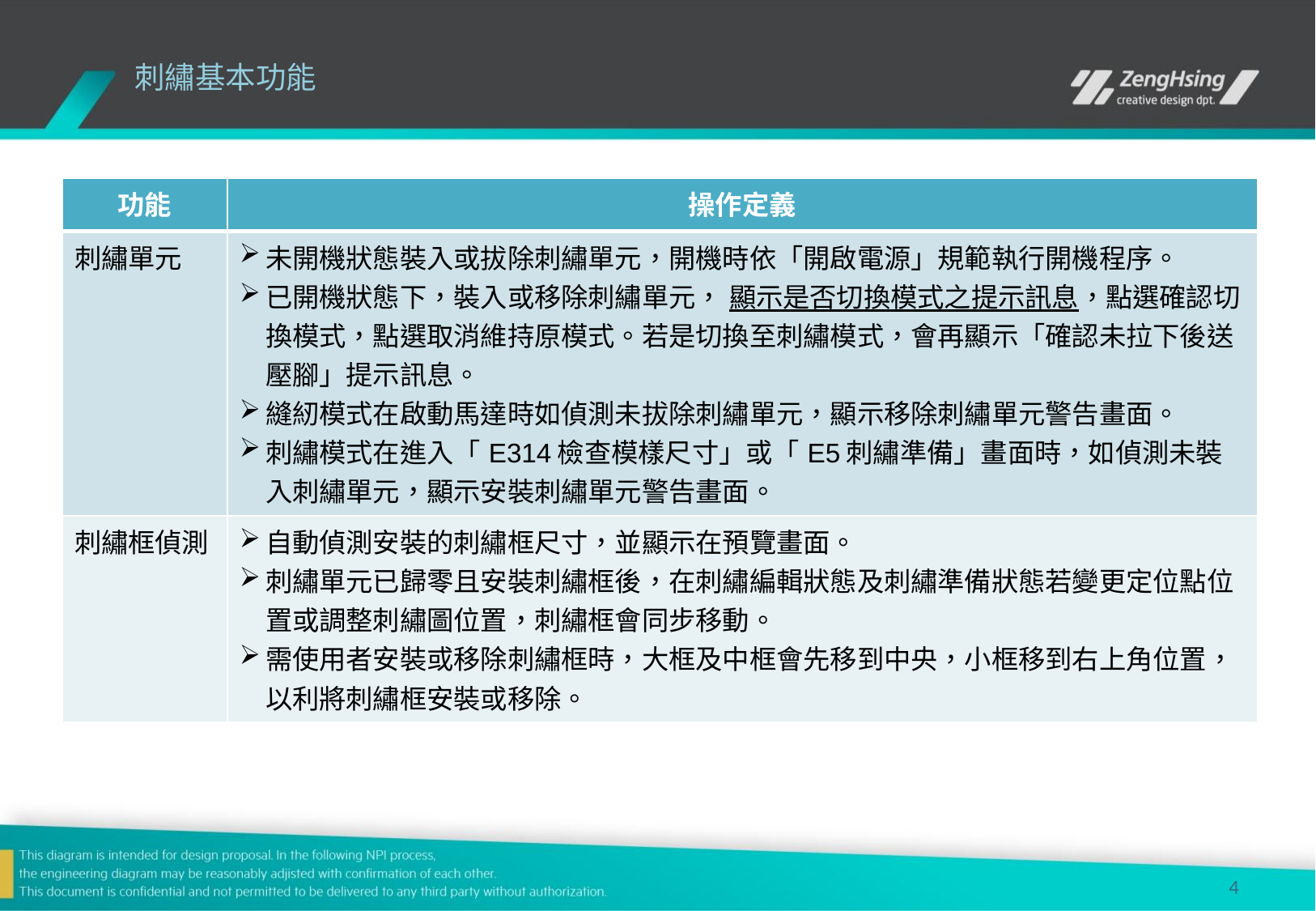

# 刺繡基本功能
| 功能 | 操作定義 |
| --- | --- |
| 刺繡單元 | 未開機狀態裝入或拔除刺繡單元，開機時依「開啟電源」規範執行開機程序。 已開機狀態下，裝入或移除刺繡單元， 顯示是否切換模式之提示訊息，點選確認切換模式，點選取消維持原模式。若是切換至刺繡模式，會再顯示「確認未拉下後送壓腳」提示訊息。 縫紉模式在啟動馬達時如偵測未拔除刺繡單元，顯示移除刺繡單元警告畫面。 刺繡模式在進入「E314檢查模樣尺寸」或「E5刺繡準備」畫面時，如偵測未裝入刺繡單元，顯示安裝刺繡單元警告畫面。 |
| 刺繡框偵測 | 自動偵測安裝的刺繡框尺寸，並顯示在預覽畫面。 刺繡單元已歸零且安裝刺繡框後，在刺繡編輯狀態及刺繡準備狀態若變更定位點位置或調整刺繡圖位置，刺繡框會同步移動。 需使用者安裝或移除刺繡框時，大框及中框會先移到中央，小框移到右上角位置，以利將刺繡框安裝或移除。 |
4